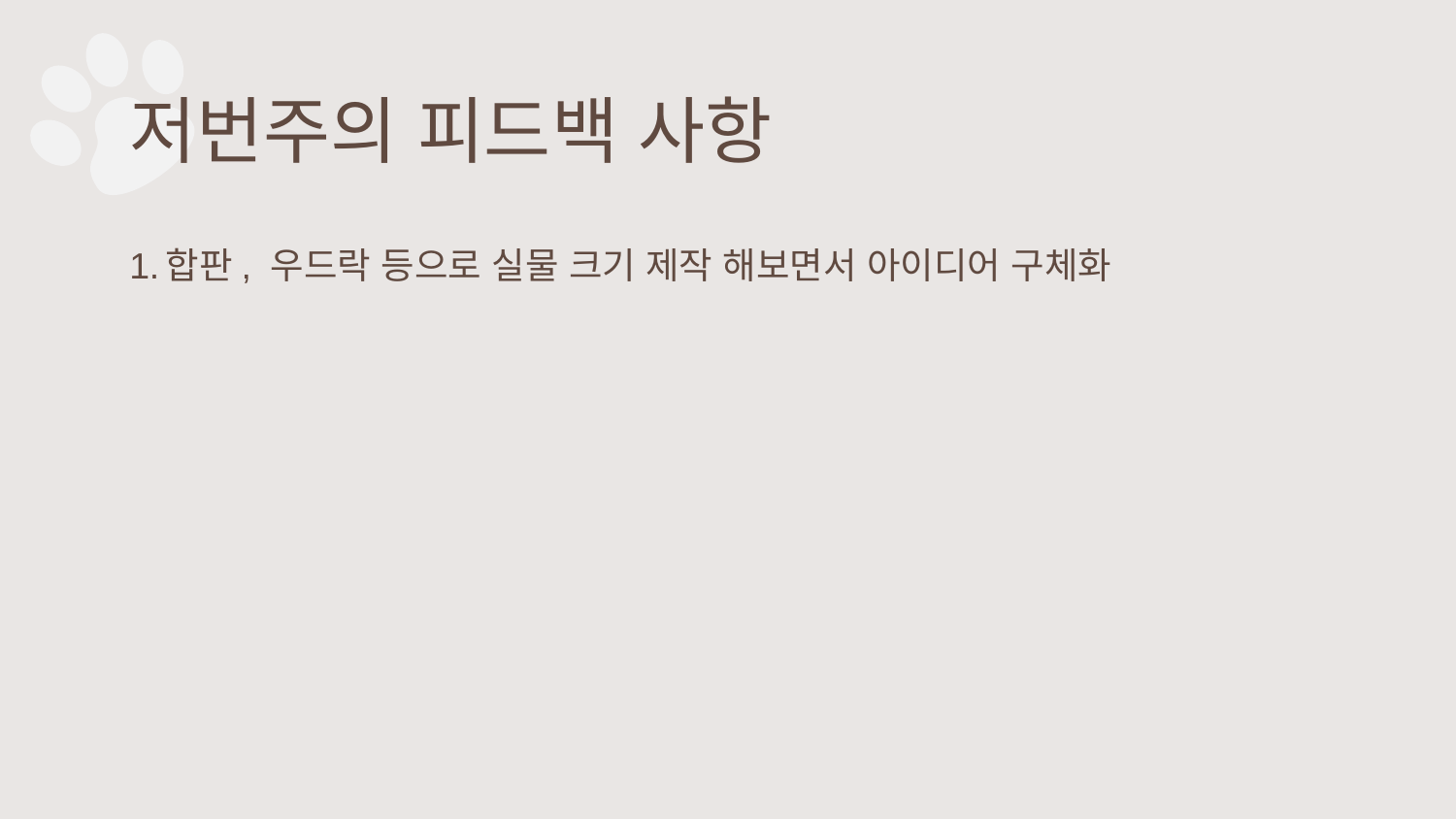

# 저번주의 피드백 사항
합판, 우드락 등으로 실물 크기 제작 해보면서 아이디어 구체화